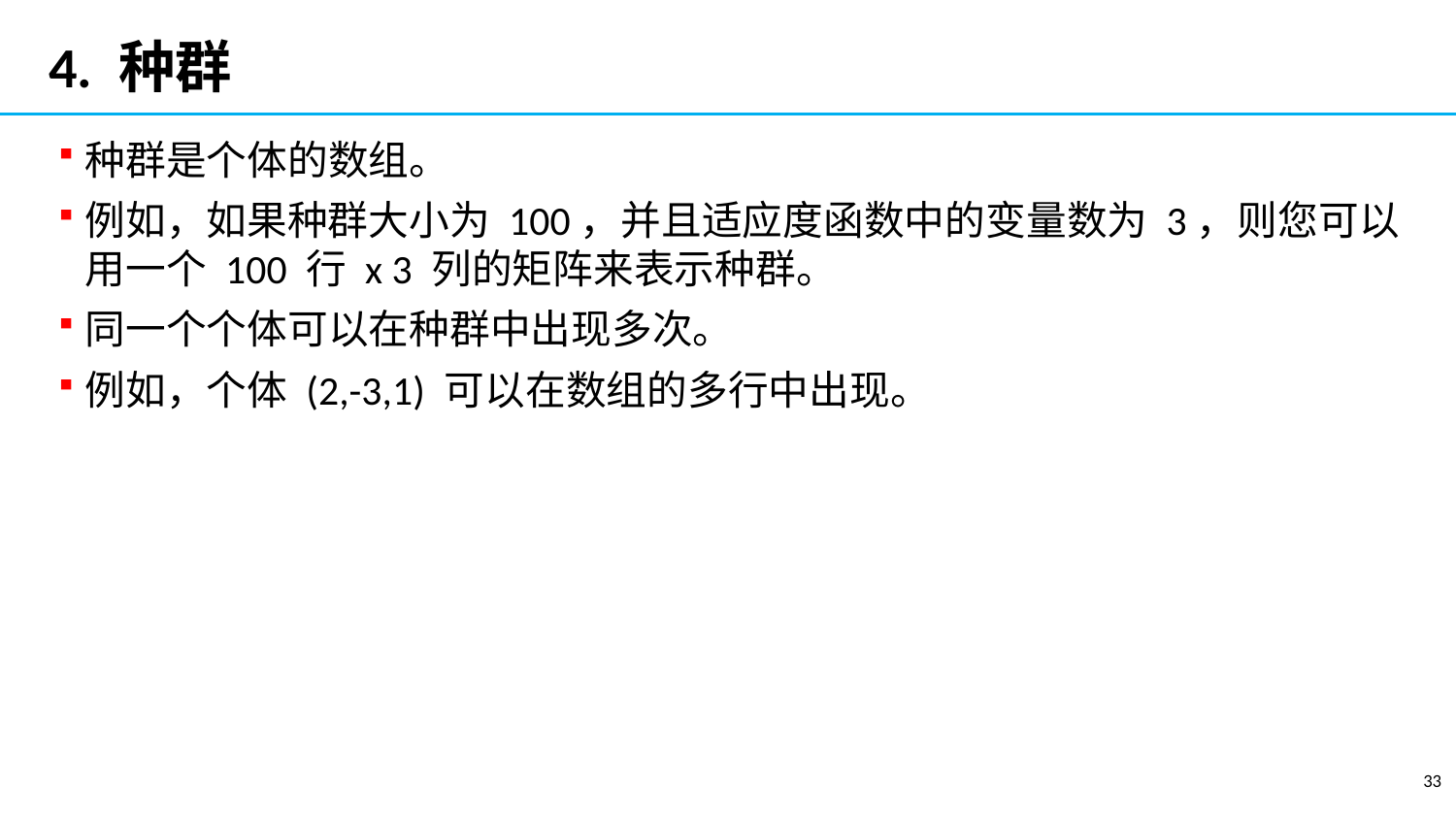

# 4. 种群

种群是个体的数组。
例如，如果种群大小为 100，并且适应度函数中的变量数为 3，则您可以用一个 100 行 x 3 列的矩阵来表示种群。
同一个个体可以在种群中出现多次。
例如，个体 (2,-3,1) 可以在数组的多行中出现。

33